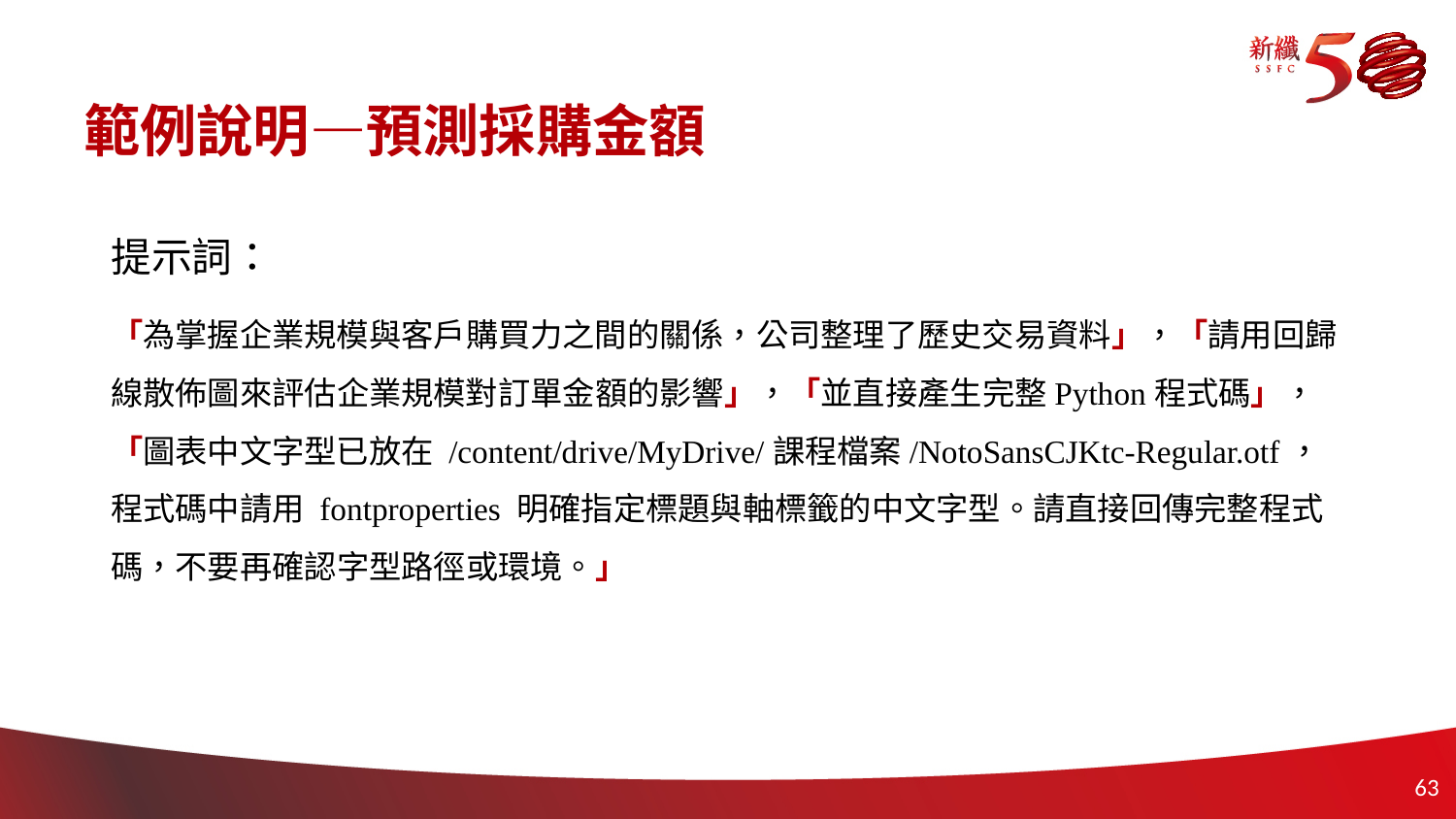

# 範例說明—預測採購金額
提示詞：
「為掌握企業規模與客戶購買力之間的關係，公司整理了歷史交易資料」，「請用回歸線散佈圖來評估企業規模對訂單金額的影響」，「並直接產生完整Python程式碼」，「圖表中文字型已放在 /content/drive/MyDrive/課程檔案/NotoSansCJKtc-Regular.otf，程式碼中請用 fontproperties 明確指定標題與軸標籤的中文字型。請直接回傳完整程式碼，不要再確認字型路徑或環境。」
63